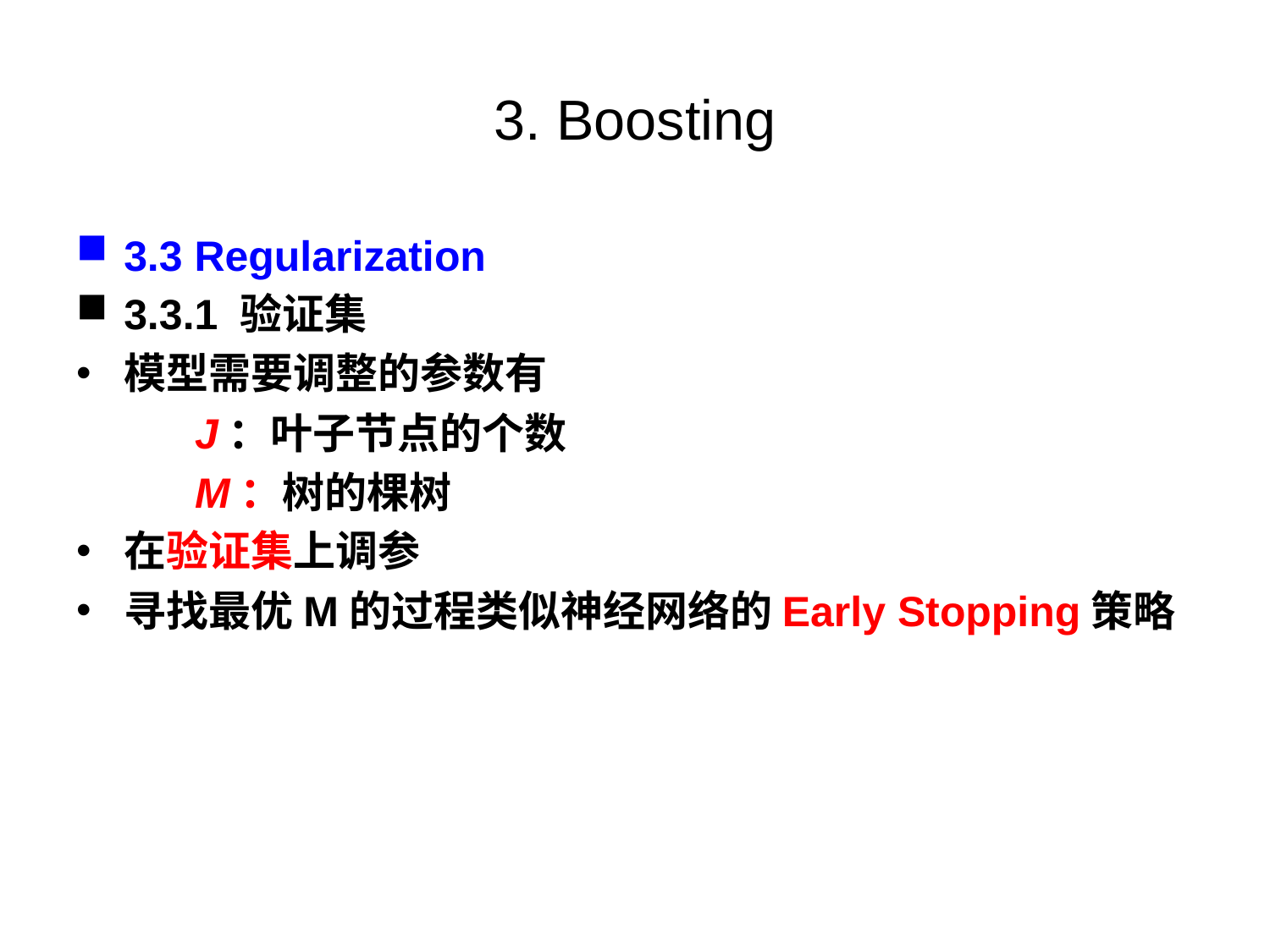

# 3. Boosting
3.3 Regularization
3.3.1 验证集
模型需要调整的参数有
          J：叶子节点的个数
          M：树的棵树
在验证集上调参
寻找最优M的过程类似神经网络的Early Stopping策略